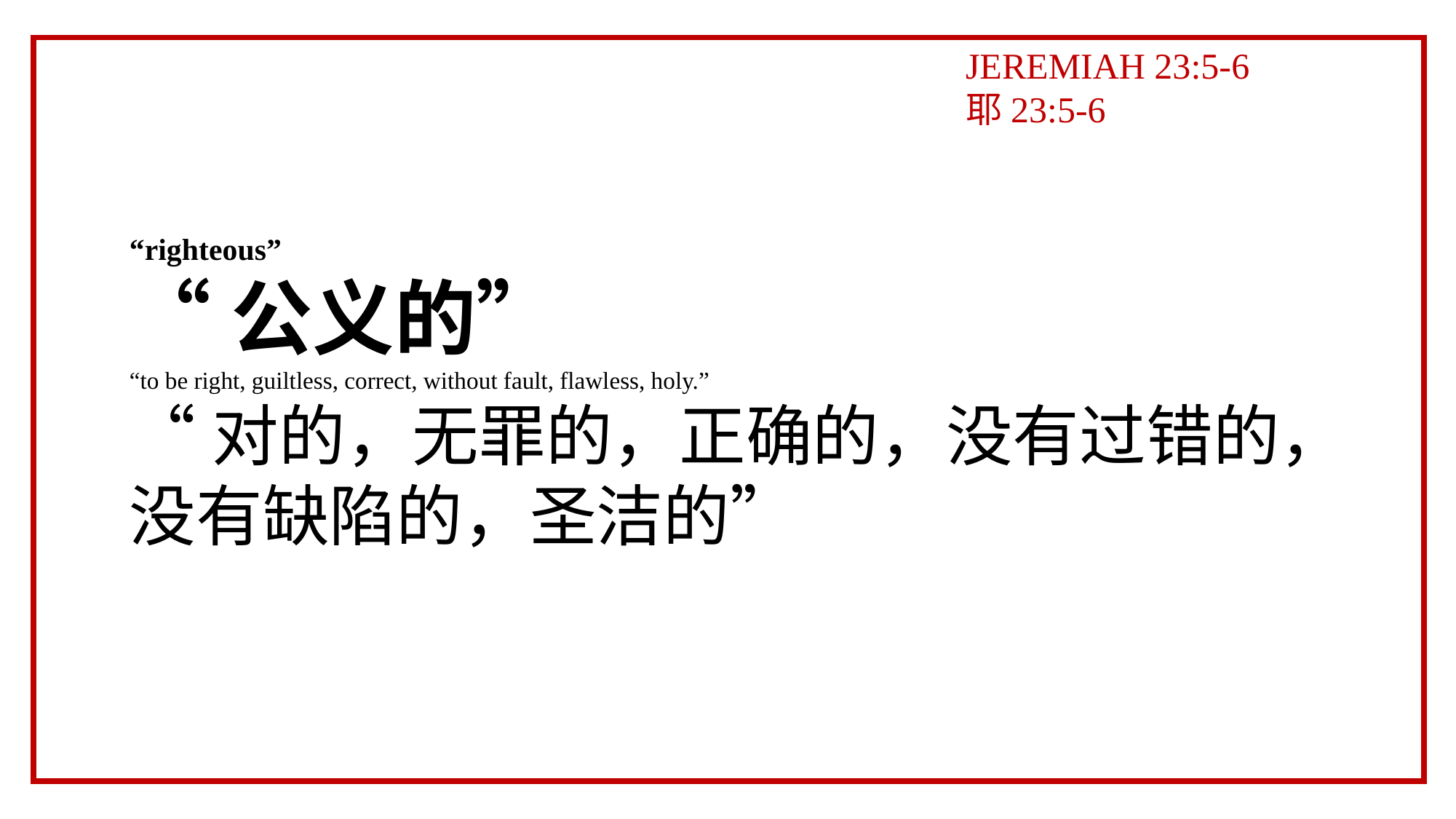

JEREMIAH 23:5-6
耶23:5-6
“righteous”
“公义的”
“to be right, guiltless, correct, without fault, flawless, holy.”
“对的，无罪的，正确的，没有过错的，没有缺陷的，圣洁的”